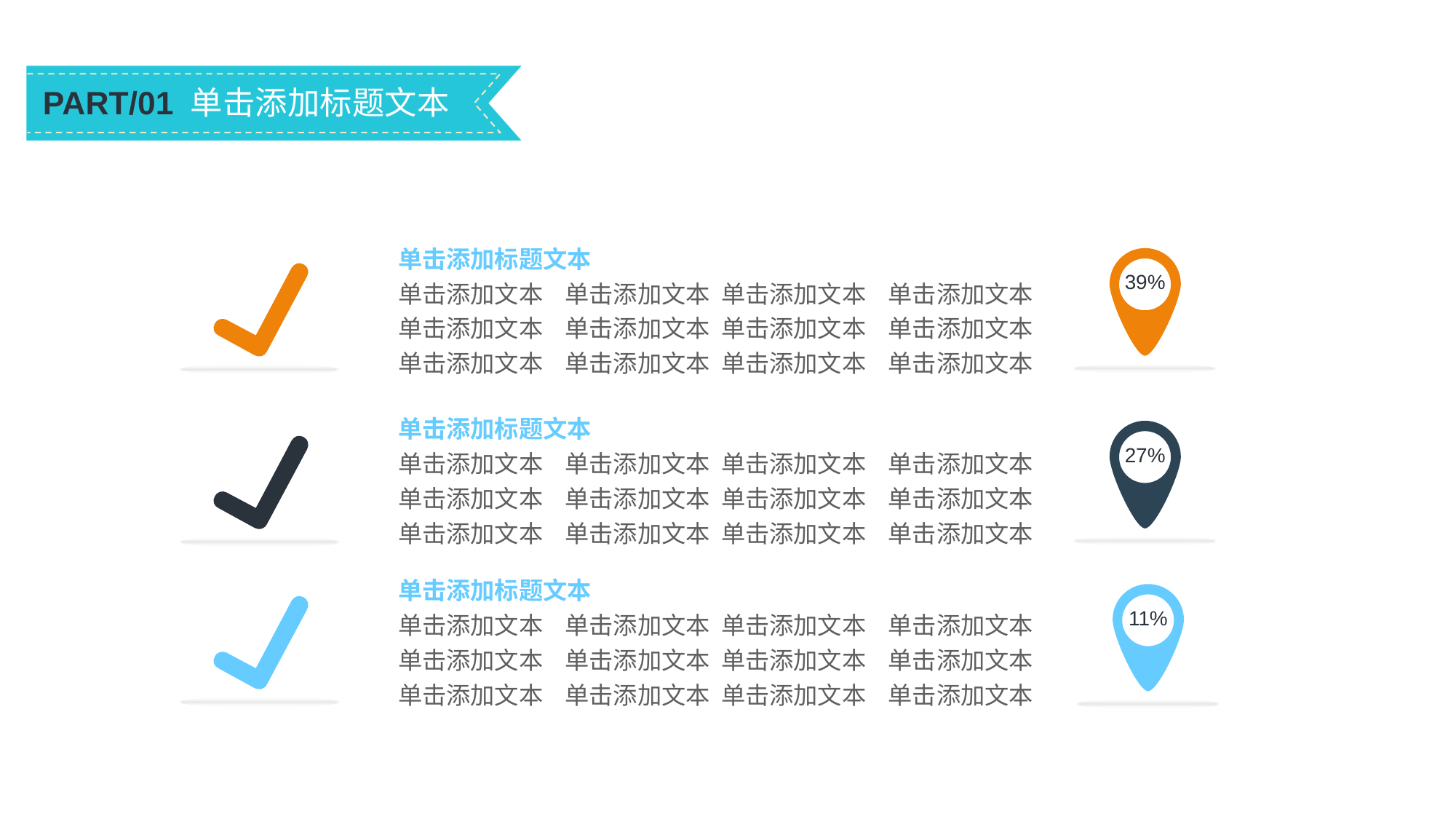

PART/01 单击添加标题文本
单击添加标题文本
单击添加文本    单击添加文本  单击添加文本    单击添加文本
单击添加文本    单击添加文本  单击添加文本    单击添加文本
单击添加文本    单击添加文本  单击添加文本    单击添加文本

39%
单击添加标题文本
单击添加文本    单击添加文本  单击添加文本    单击添加文本
单击添加文本    单击添加文本  单击添加文本    单击添加文本
单击添加文本    单击添加文本  单击添加文本    单击添加文本

27%
单击添加标题文本
单击添加文本    单击添加文本  单击添加文本    单击添加文本
单击添加文本    单击添加文本  单击添加文本    单击添加文本
单击添加文本    单击添加文本  单击添加文本    单击添加文本

11%